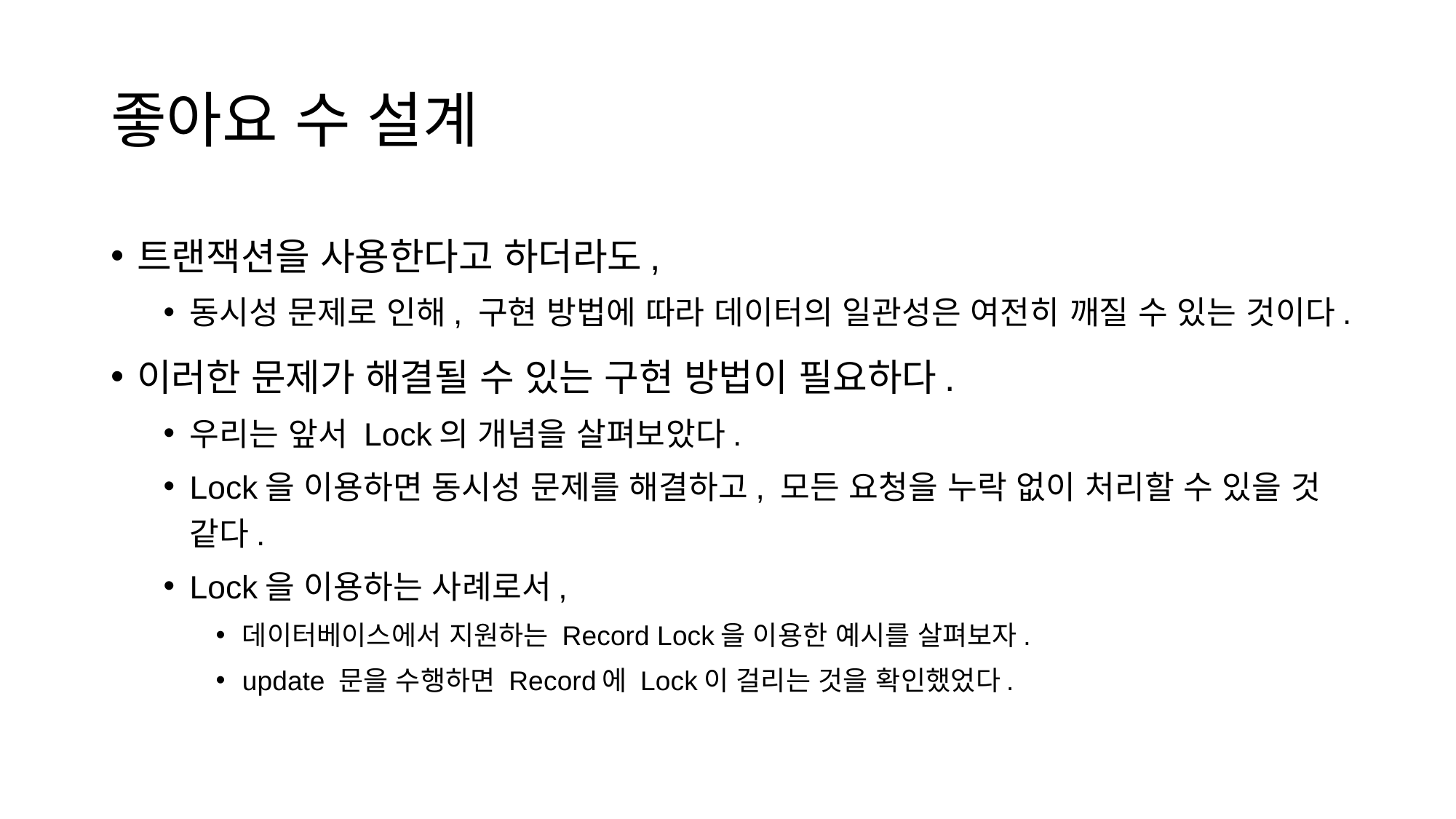

# 좋아요 수 설계
트랜잭션을 사용한다고 하더라도,
동시성 문제로 인해, 구현 방법에 따라 데이터의 일관성은 여전히 깨질 수 있는 것이다.
이러한 문제가 해결될 수 있는 구현 방법이 필요하다.
우리는 앞서 Lock의 개념을 살펴보았다.
Lock을 이용하면 동시성 문제를 해결하고, 모든 요청을 누락 없이 처리할 수 있을 것 같다.
Lock을 이용하는 사례로서,
데이터베이스에서 지원하는 Record Lock을 이용한 예시를 살펴보자.
update 문을 수행하면 Record에 Lock이 걸리는 것을 확인했었다.